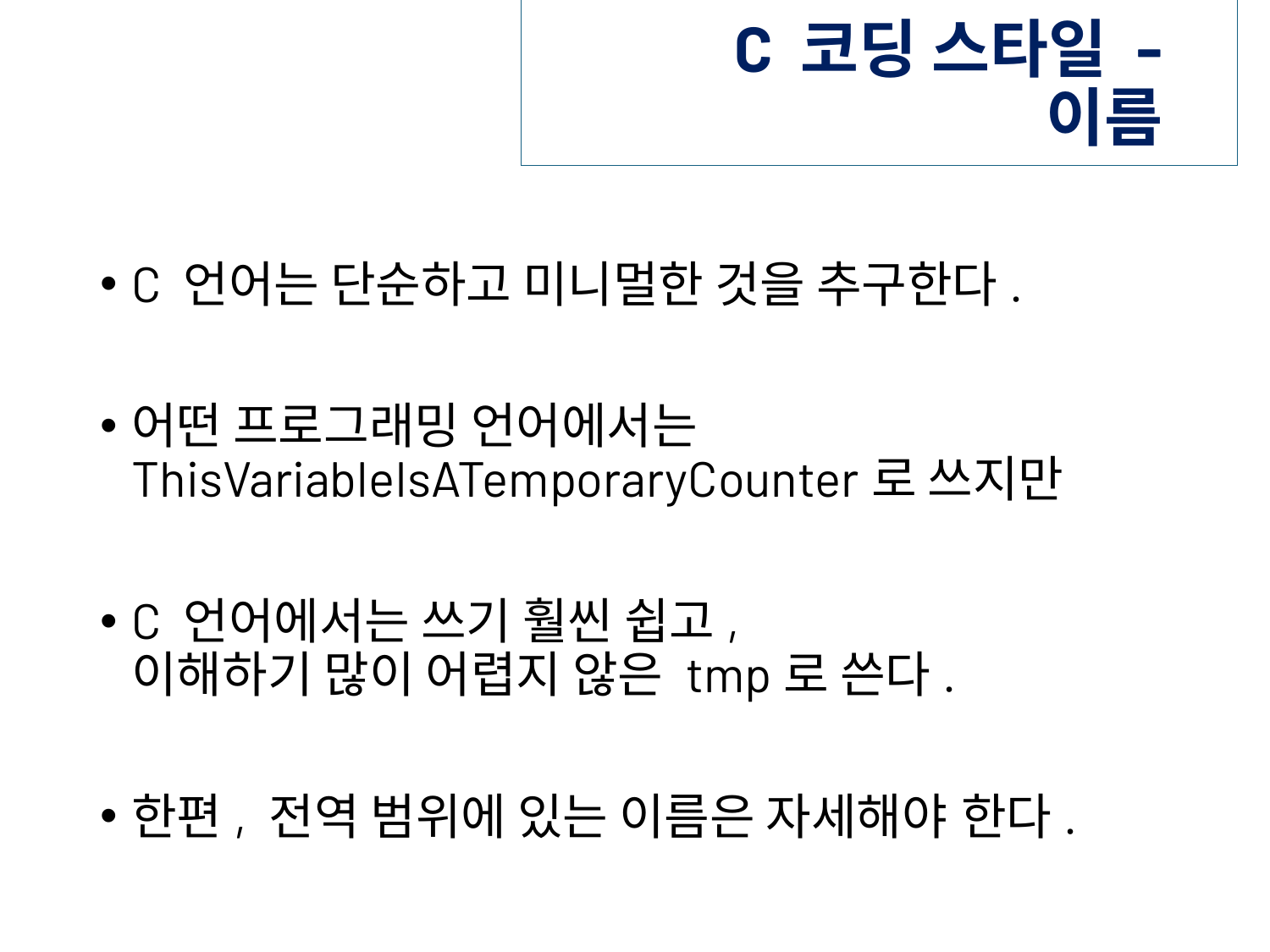

# C 코딩 스타일 - 이름
C 언어는 단순하고 미니멀한 것을 추구한다.

어떤 프로그래밍 언어에서는
ThisVariableIsATemporaryCounter로 쓰지만

C 언어에서는 쓰기 훨씬 쉽고,
이해하기 많이 어렵지 않은 tmp로 쓴다.

한편, 전역 범위에 있는 이름은 자세해야 한다.